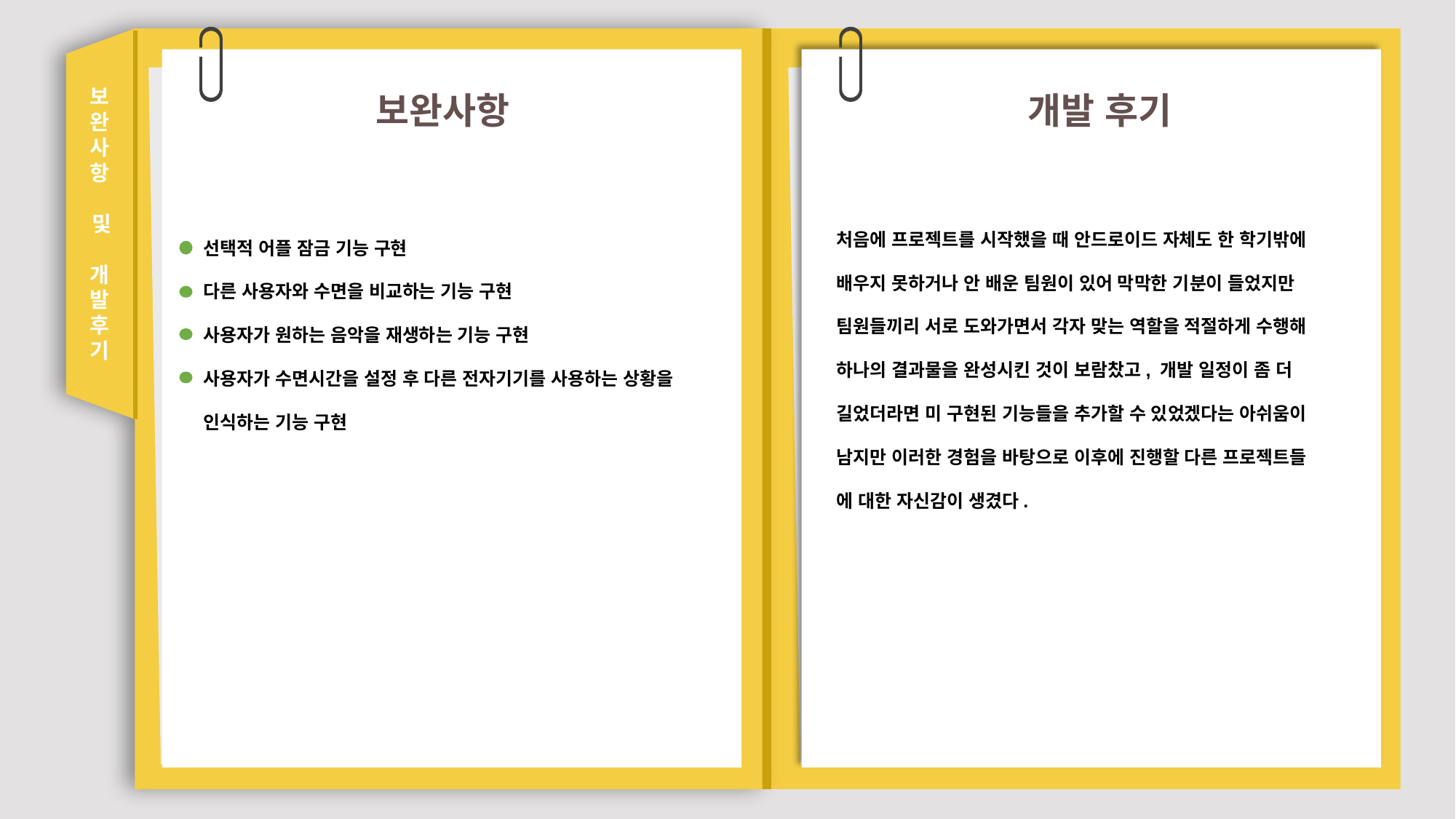

보
완
사
항

 및

개
발
후
기
보완사항
개발 후기
처음에 프로젝트를 시작했을 때 안드로이드 자체도 한 학기밖에

배우지 못하거나 안 배운 팀원이 있어 막막한 기분이 들었지만

팀원들끼리 서로 도와가면서 각자 맞는 역할을 적절하게 수행해

하나의 결과물을 완성시킨 것이 보람찼고, 개발 일정이 좀 더

길었더라면 미 구현된 기능들을 추가할 수 있었겠다는 아쉬움이

남지만 이러한 경험을 바탕으로 이후에 진행할 다른 프로젝트들

에 대한 자신감이 생겼다.
 선택적 어플 잠금 기능 구현

 다른 사용자와 수면을 비교하는 기능 구현

 사용자가 원하는 음악을 재생하는 기능 구현

 사용자가 수면시간을 설정 후 다른 전자기기를 사용하는 상황을

 인식하는 기능 구현